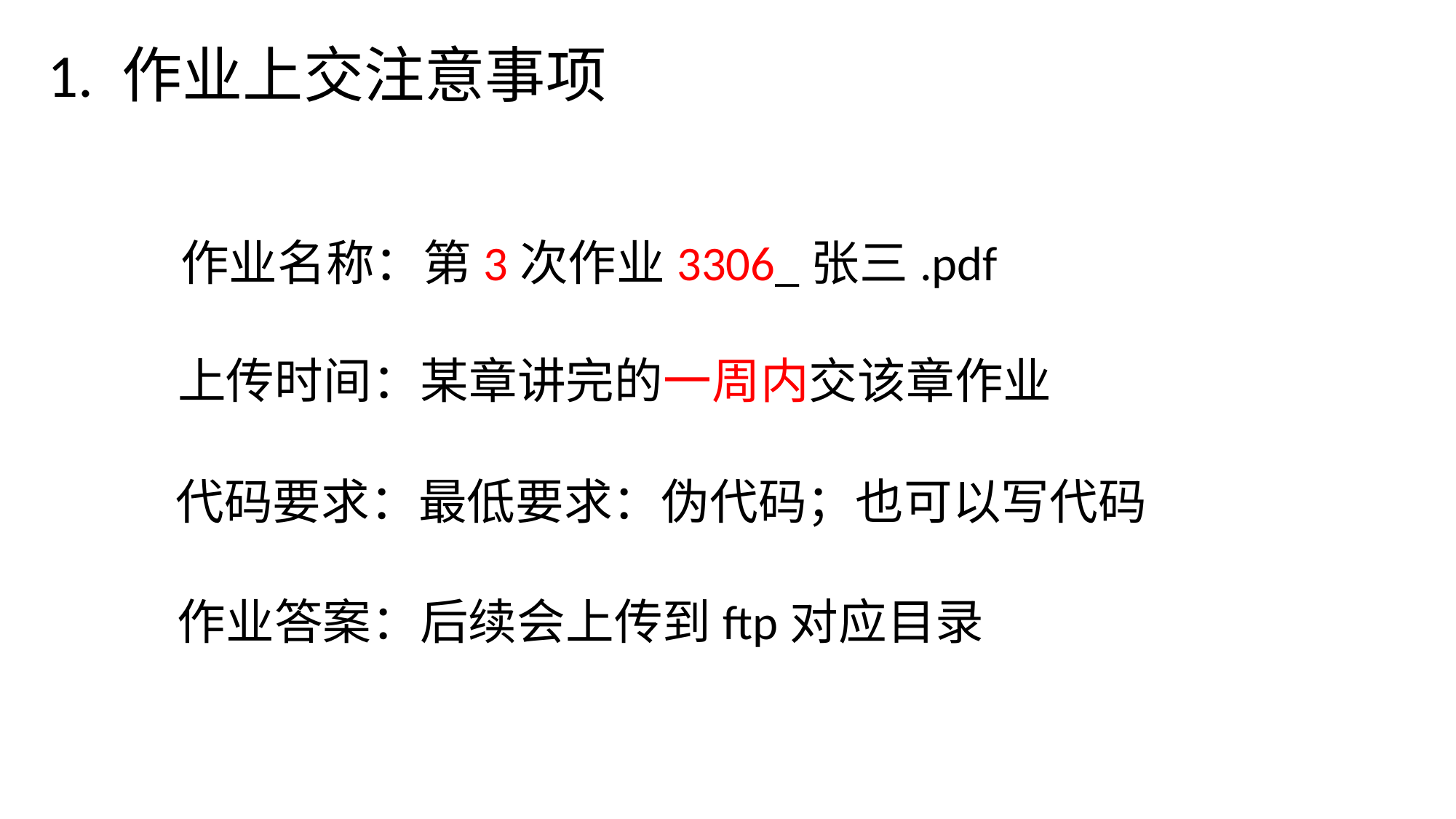

1. 作业上交注意事项
作业名称：第3次作业3306_张三.pdf
上传时间：某章讲完的一周内交该章作业
代码要求：最低要求：伪代码；也可以写代码
作业答案：后续会上传到ftp对应目录